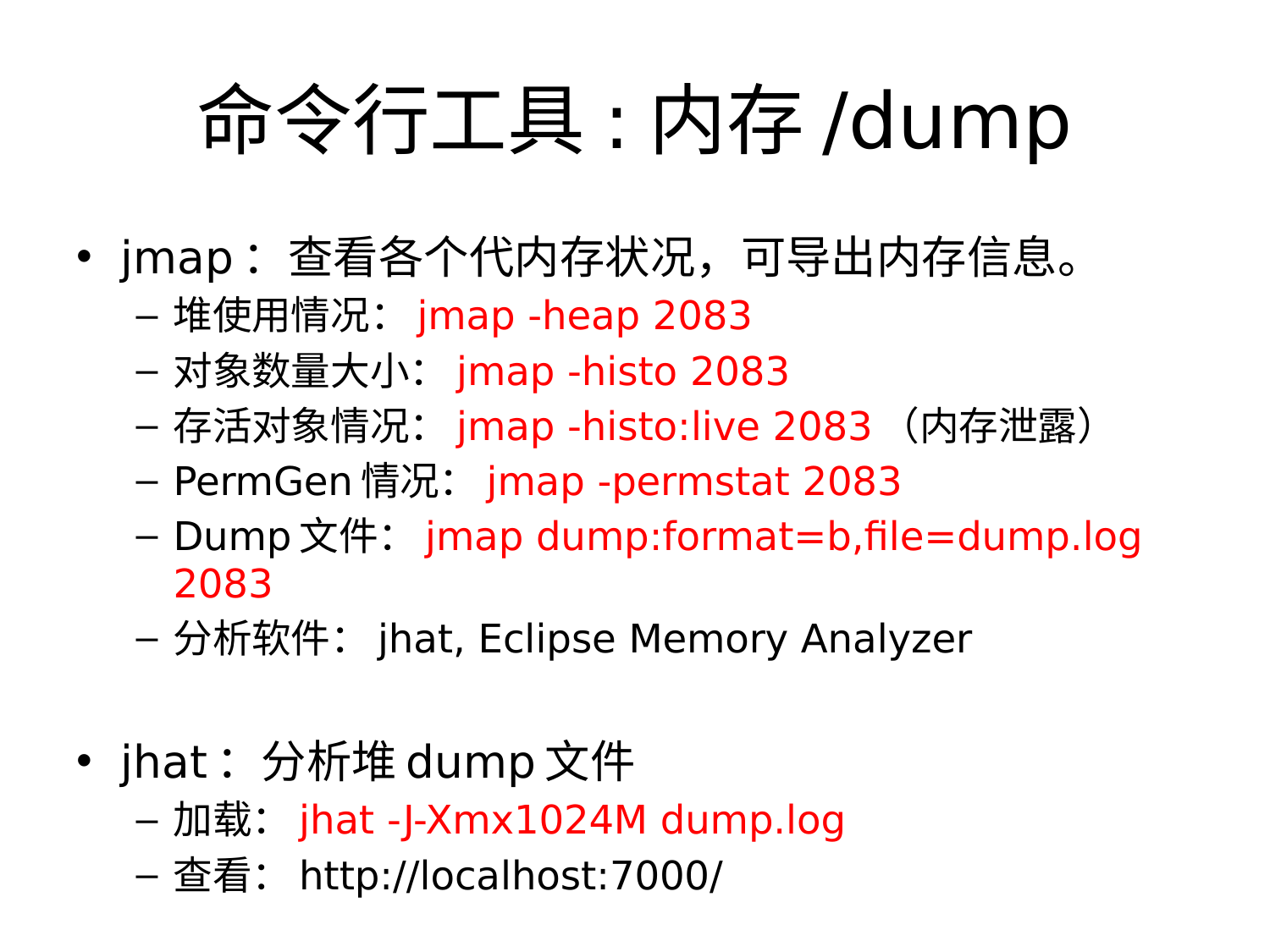

# 命令行工具:内存/dump
jmap：查看各个代内存状况，可导出内存信息。
堆使用情况：jmap -heap 2083
对象数量大小：jmap -histo 2083
存活对象情况：jmap -histo:live 2083（内存泄露）
PermGen情况：jmap -permstat 2083
Dump文件：jmap dump:format=b,file=dump.log 2083
分析软件：jhat, Eclipse Memory Analyzer

jhat：分析堆dump文件
加载：jhat -J-Xmx1024M dump.log
查看：http://localhost:7000/